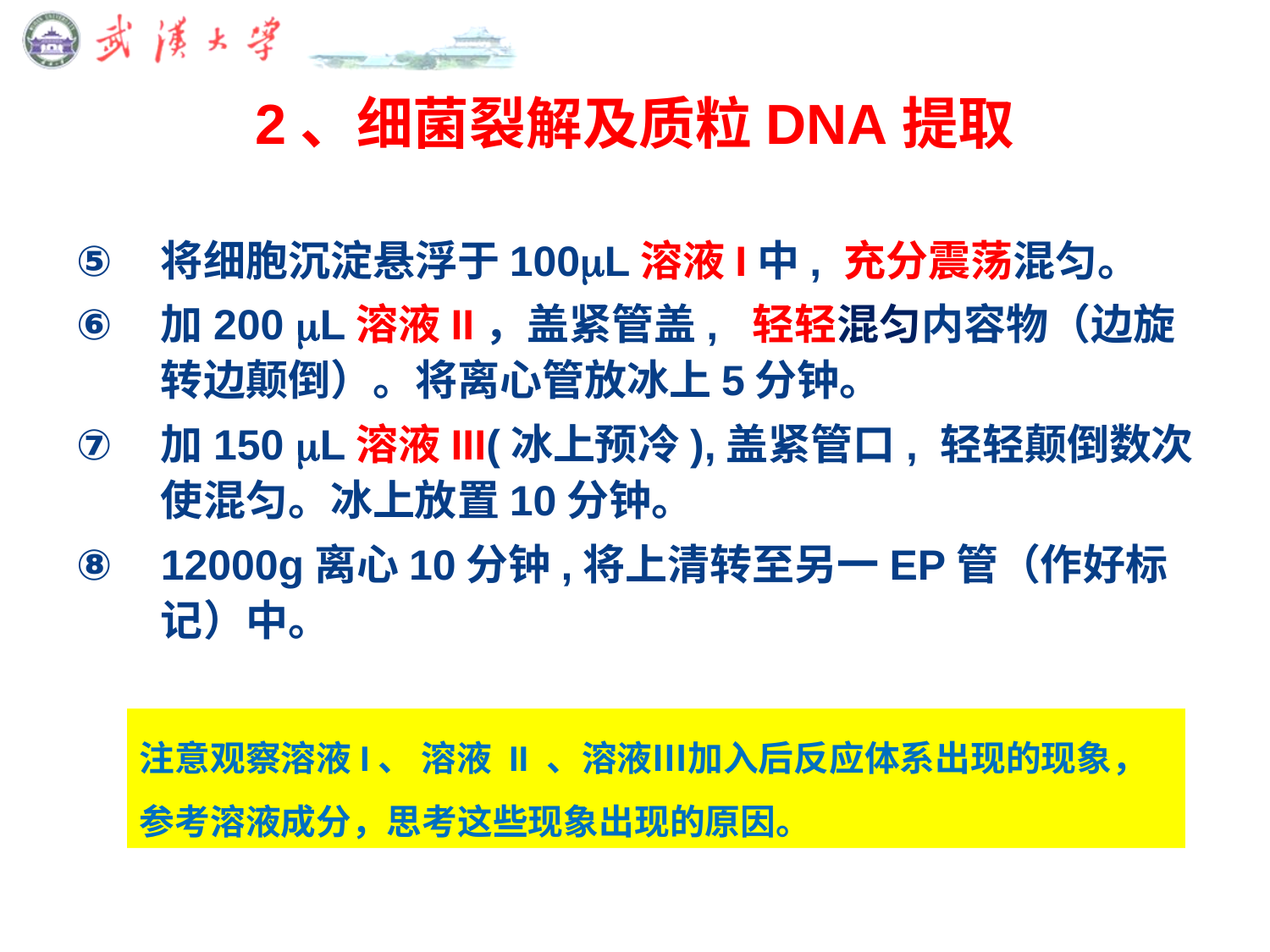

# 2、细菌裂解及质粒DNA提取
将细胞沉淀悬浮于100μL溶液I中, 充分震荡混匀。
加200 μL溶液II，盖紧管盖,  轻轻混匀内容物（边旋转边颠倒）。将离心管放冰上5分钟。
加150 μL溶液III(冰上预冷),盖紧管口, 轻轻颠倒数次使混匀。冰上放置10分钟。
12000g离心10分钟,将上清转至另一EP管（作好标记）中。
注意观察溶液Ι、 溶液 II 、溶液Ⅲ加入后反应体系出现的现象，
参考溶液成分，思考这些现象出现的原因。